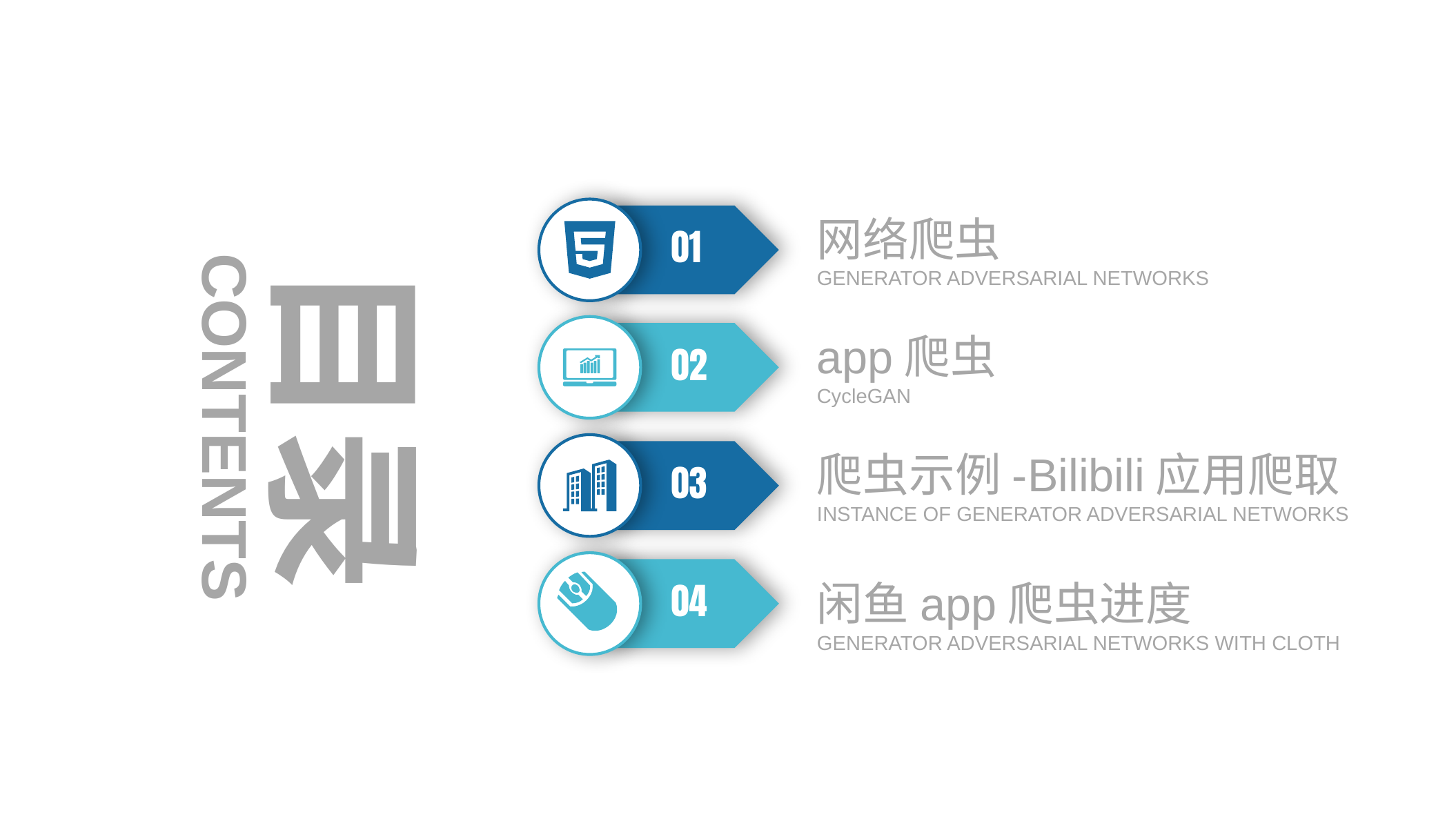

01
目录
网络爬虫
Generator adversarial networks

02
app爬虫
CycleGAN
CONTENTS

03
爬虫示例-Bilibili应用爬取
INSTANCE OF Generator adversarial networks

04
闲鱼app爬虫进度
Generator adversarial networks with Cloth